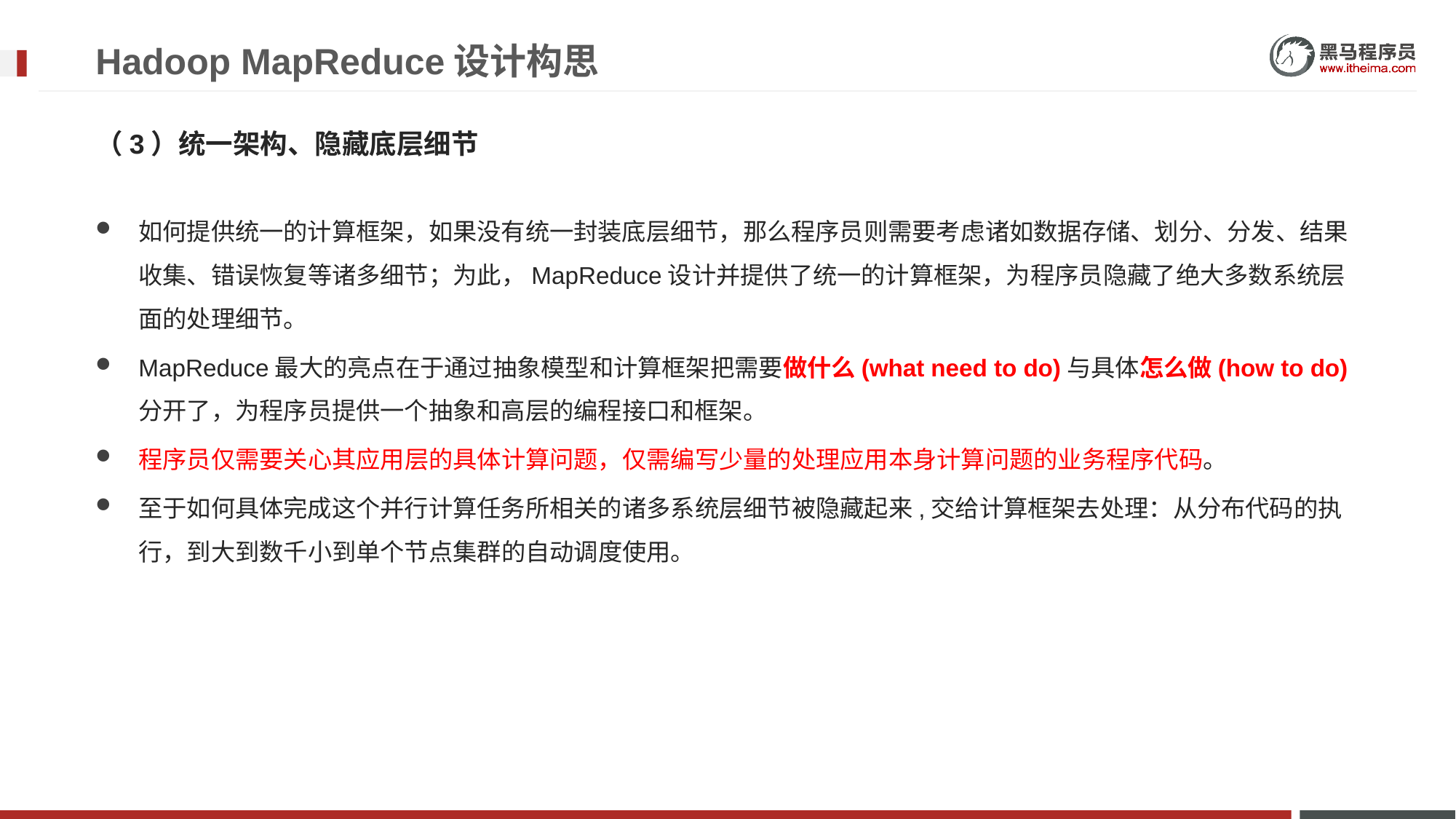

# Hadoop MapReduce设计构思
（3）统一架构、隐藏底层细节
如何提供统一的计算框架，如果没有统一封装底层细节，那么程序员则需要考虑诸如数据存储、划分、分发、结果收集、错误恢复等诸多细节；为此，MapReduce设计并提供了统一的计算框架，为程序员隐藏了绝大多数系统层面的处理细节。
MapReduce最大的亮点在于通过抽象模型和计算框架把需要做什么(what need to do)与具体怎么做(how to do)分开了，为程序员提供一个抽象和高层的编程接口和框架。
程序员仅需要关心其应用层的具体计算问题，仅需编写少量的处理应用本身计算问题的业务程序代码。
至于如何具体完成这个并行计算任务所相关的诸多系统层细节被隐藏起来,交给计算框架去处理：从分布代码的执行，到大到数千小到单个节点集群的自动调度使用。